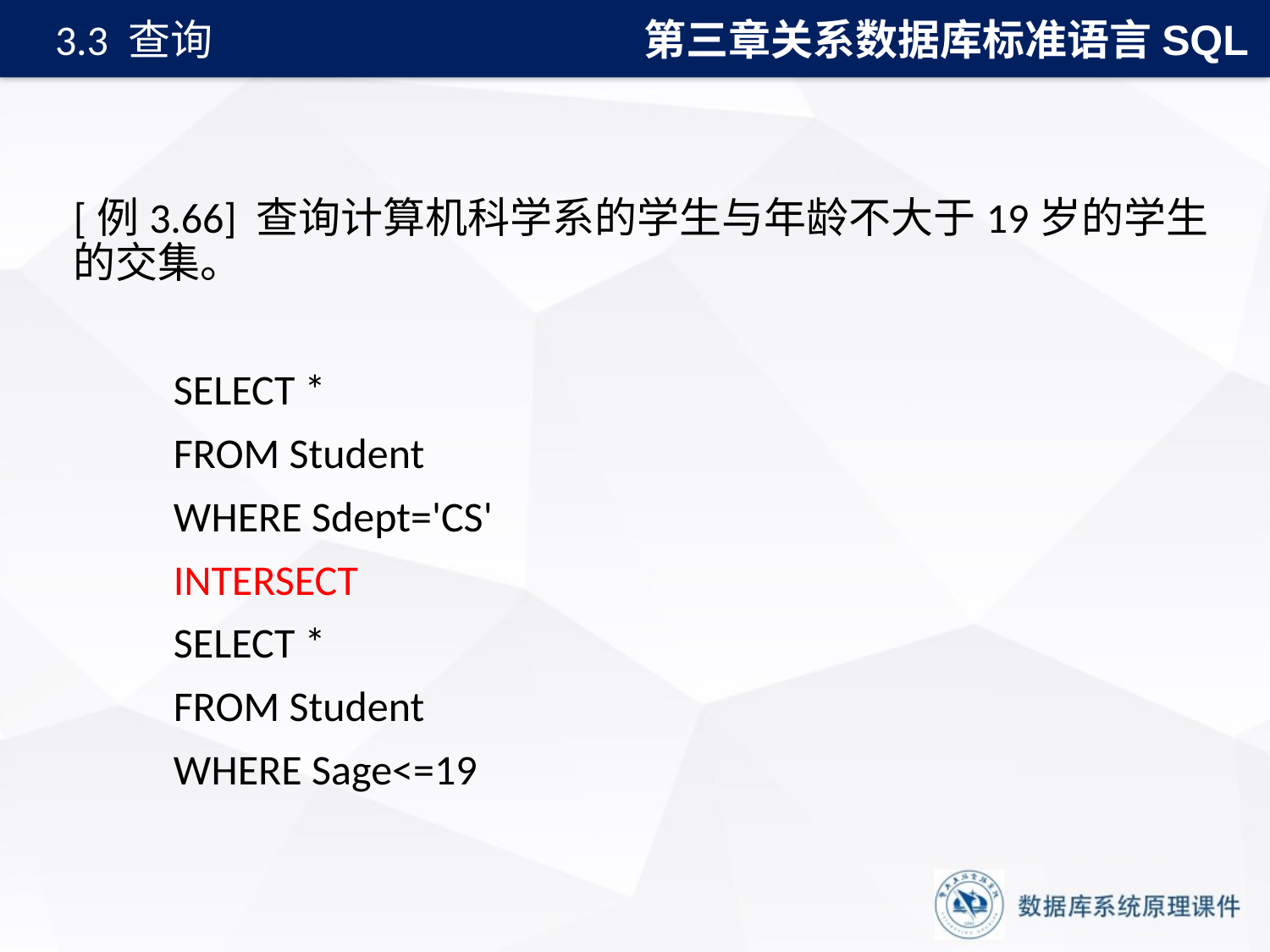

第三章关系数据库标准语言SQL
3.3 查询
[例3.66] 查询计算机科学系的学生与年龄不大于19岁的学生的交集。

SELECT *
FROM Student
WHERE Sdept='CS'
INTERSECT
SELECT *
FROM Student
WHERE Sage<=19